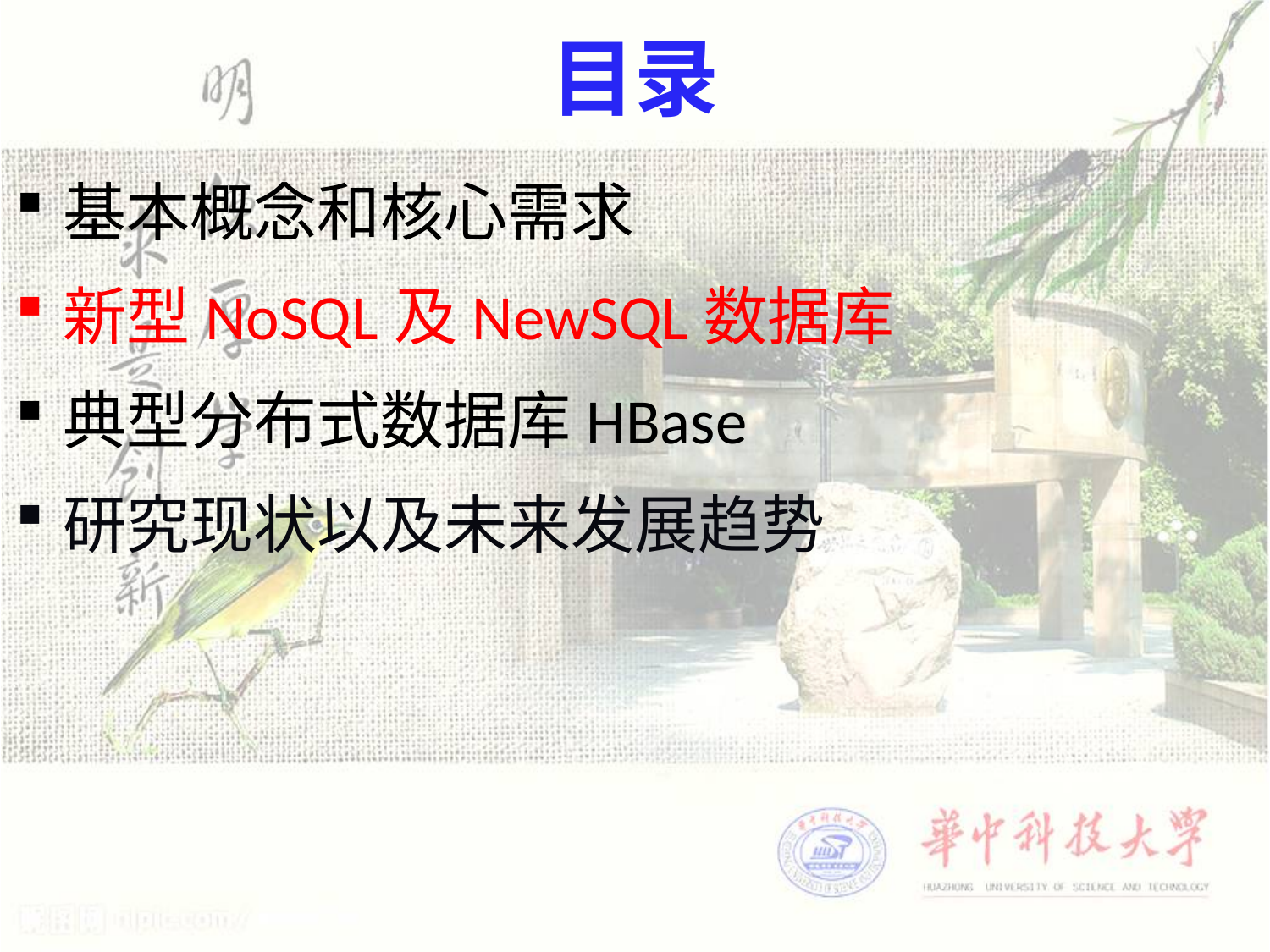

# 目录
基本概念和核心需求
新型NoSQL及NewSQL数据库
典型分布式数据库HBase
研究现状以及未来发展趋势